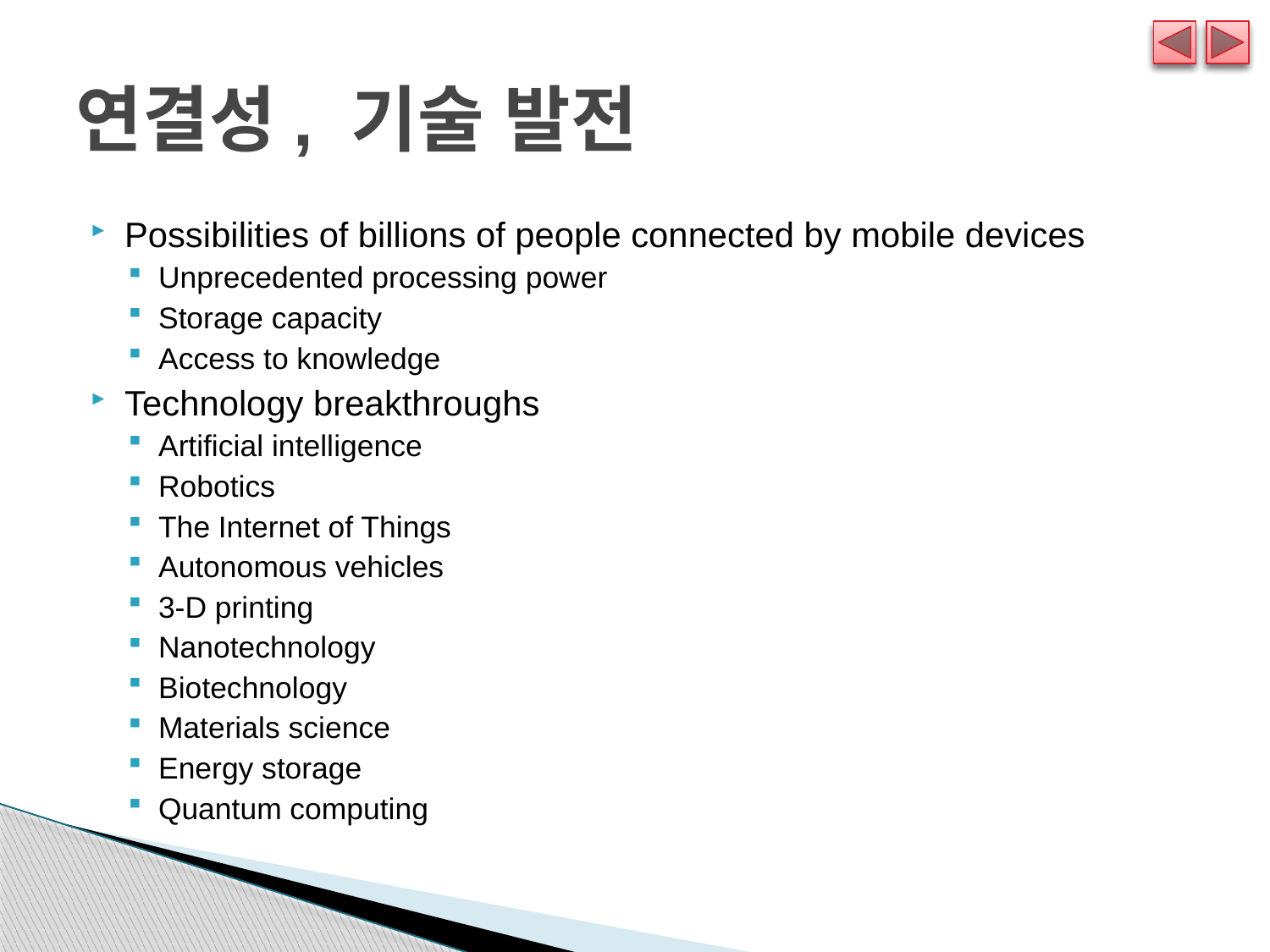

# 연결성, 기술 발전
Possibilities of billions of people connected by mobile devices
Unprecedented processing power
Storage capacity
Access to knowledge
Technology breakthroughs
Artificial intelligence
Robotics
The Internet of Things
Autonomous vehicles
3-D printing
Nanotechnology
Biotechnology
Materials science
Energy storage
Quantum computing